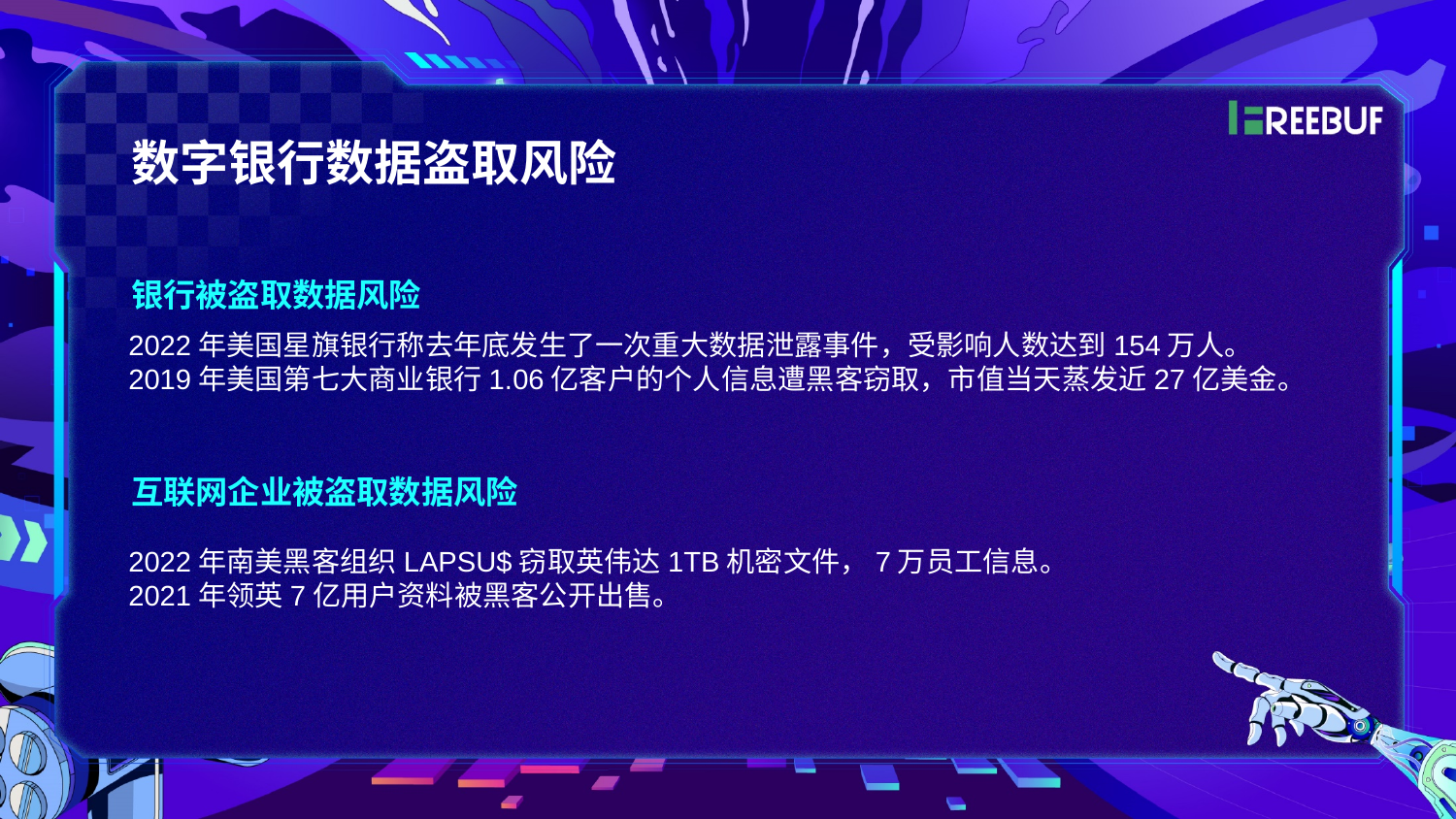

数字银行数据盗取风险
银行被盗取数据风险
2022年美国星旗银行称去年底发生了一次重大数据泄露事件，受影响人数达到154万人。
2019年美国第七大商业银行1.06亿客户的个人信息遭黑客窃取，市值当天蒸发近27亿美金。
互联网企业被盗取数据风险
2022年南美黑客组织LAPSU$窃取英伟达1TB机密文件，7万员工信息。
2021年领英7亿用户资料被黑客公开出售。
数字银行兼顾银行级安全和互联网效率